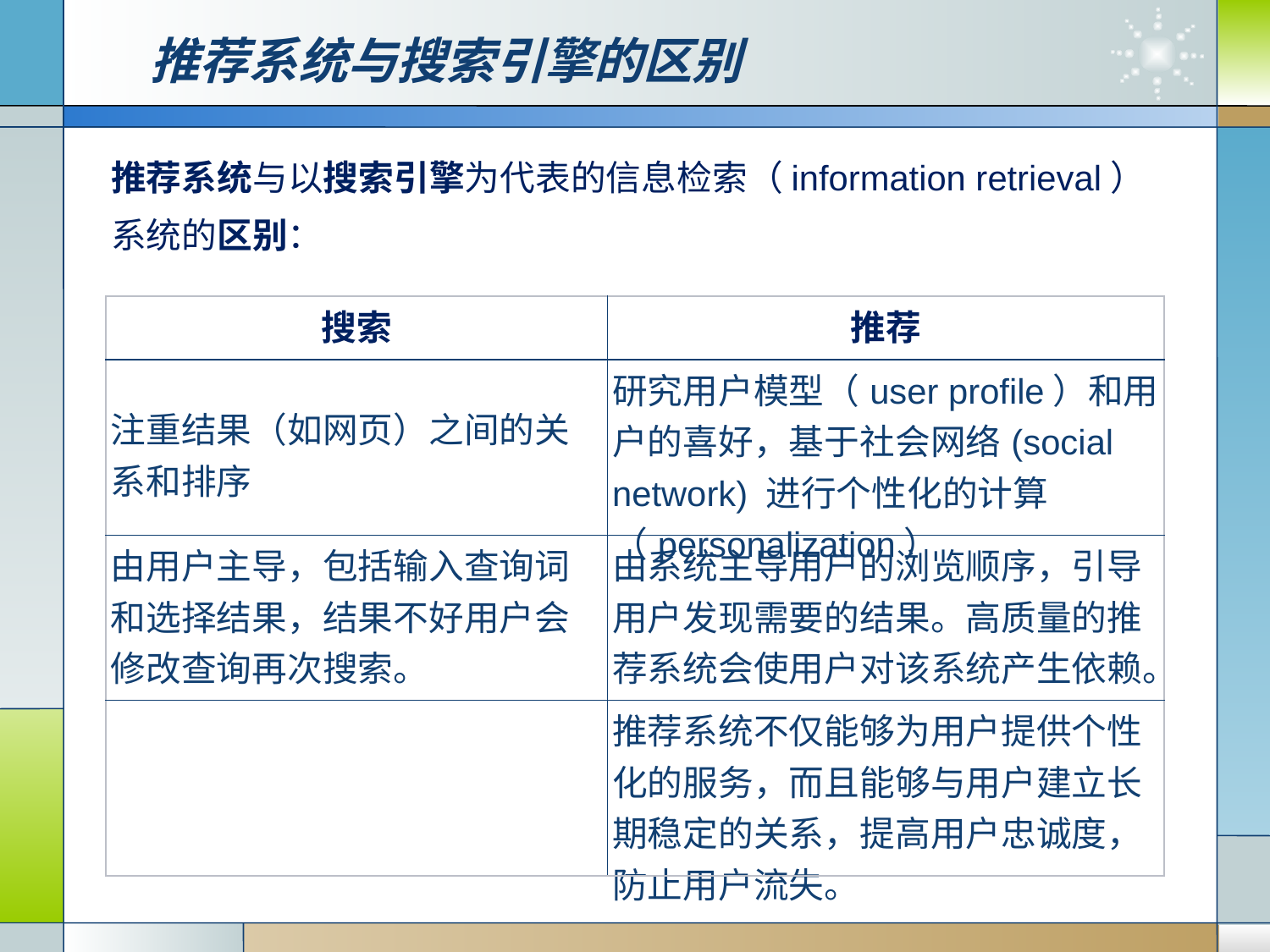

# 推荐系统与搜索引擎的区别
推荐系统与以搜索引擎为代表的信息检索（information retrieval）系统的区别：
| 搜索 | 推荐 |
| --- | --- |
| 注重结果（如网页）之间的关系和排序 | 研究用户模型（user profile）和用户的喜好，基于社会网络(social network) 进行个性化的计算（personalization） |
| 由用户主导，包括输入查询词和选择结果，结果不好用户会修改查询再次搜索。 | 由系统主导用户的浏览顺序，引导用户发现需要的结果。高质量的推荐系统会使用户对该系统产生依赖。 |
|  | 推荐系统不仅能够为用户提供个性化的服务，而且能够与用户建立长期稳定的关系，提高用户忠诚度，防止用户流失。 |